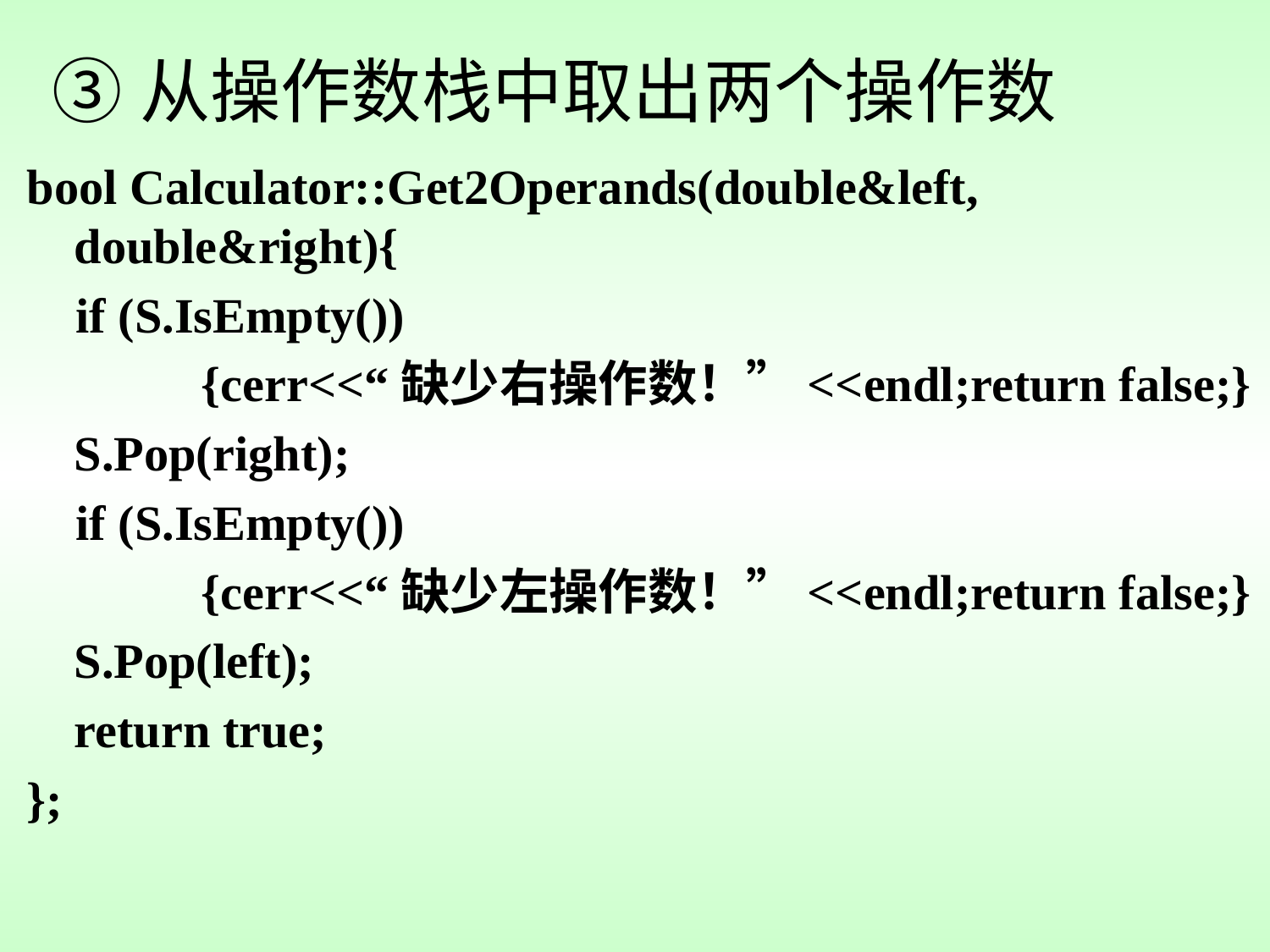

# ③从操作数栈中取出两个操作数
bool Calculator::Get2Operands(double&left, double&right){
    if (S.IsEmpty())
		{cerr<<“缺少右操作数！”<<endl;return false;}
	S.Pop(right);
    if (S.IsEmpty())
		{cerr<<“缺少左操作数！”<<endl;return false;}
	S.Pop(left);
	return true;
};